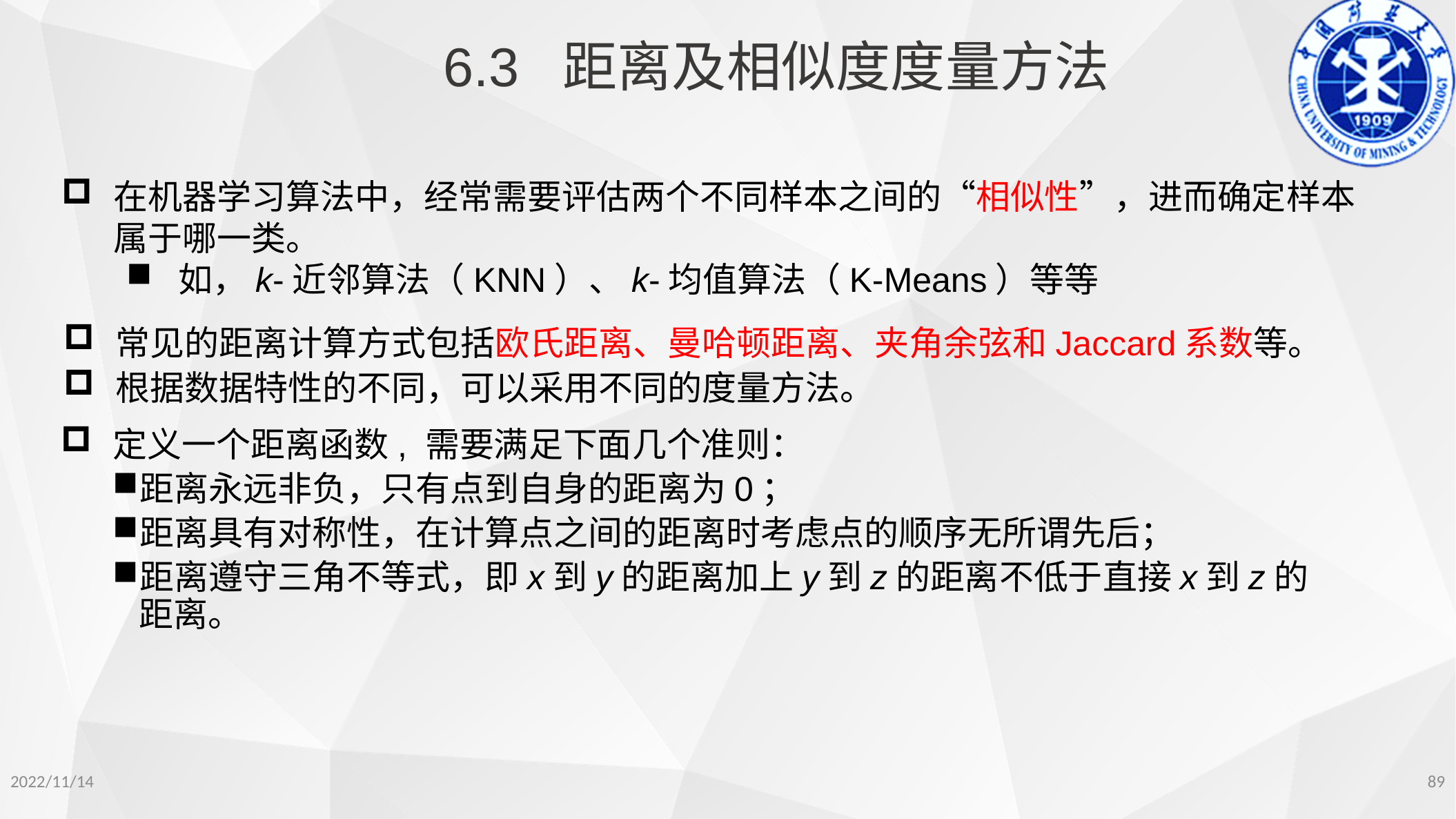

6.3  距离及相似度度量方法
在机器学习算法中，经常需要评估两个不同样本之间的“相似性”，进而确定样本属于哪一类。
如，k-近邻算法（KNN）、k-均值算法（K-Means）等等
常见的距离计算方式包括欧氏距离、曼哈顿距离、夹角余弦和Jaccard系数等。
根据数据特性的不同，可以采用不同的度量方法。
定义一个距离函数, 需要满足下面几个准则：
距离永远非负，只有点到自身的距离为0；
距离具有对称性，在计算点之间的距离时考虑点的顺序无所谓先后；
距离遵守三角不等式，即x到y的距离加上y到z的距离不低于直接x到z的距离。

2022/11/14
89